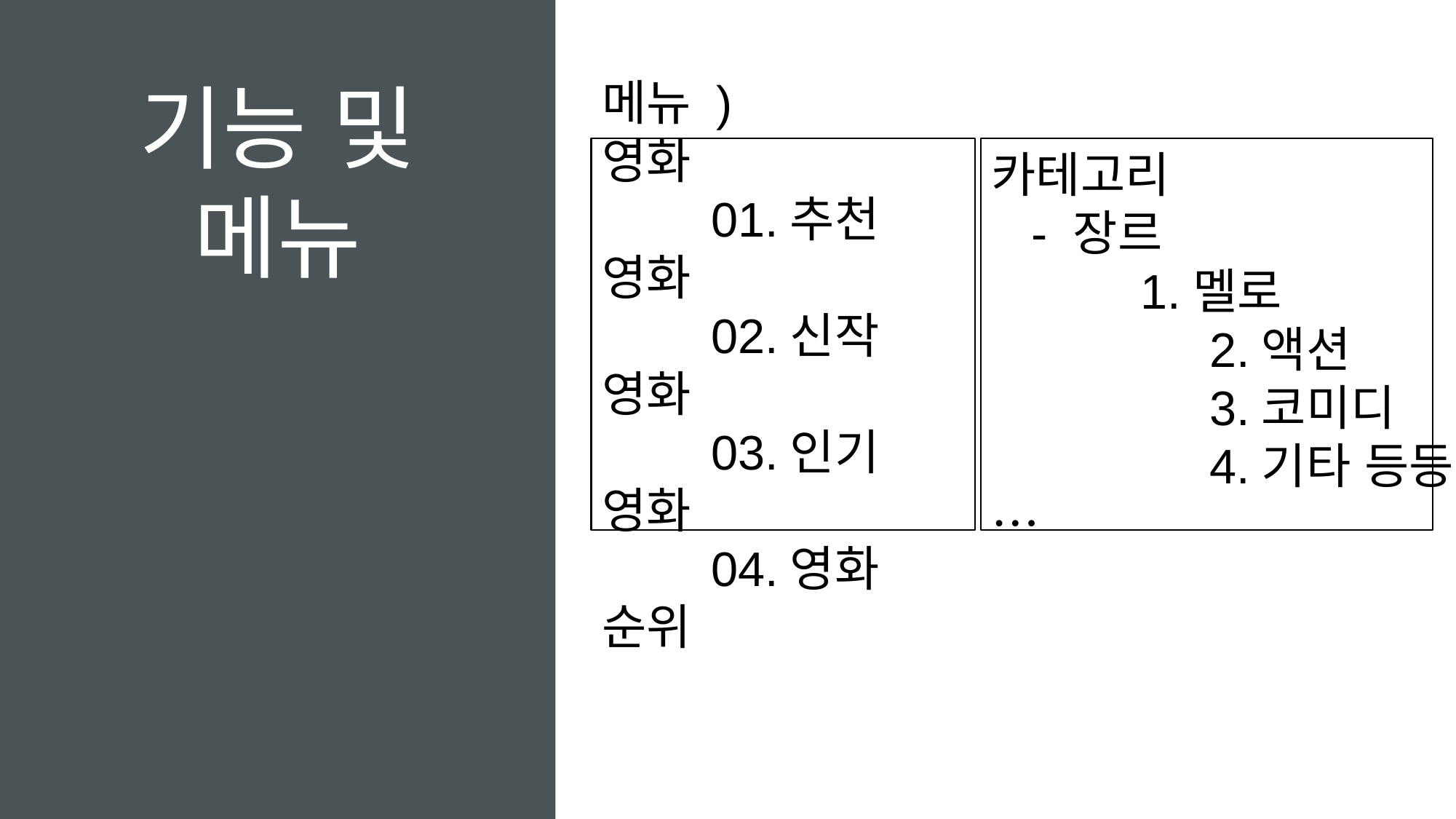

기능 및 메뉴
메뉴 )
영화
	01.추천 영화
	02.신작 영화
	03.인기 영화
	04.영화 순위

카테고리
   - 장르
	   1.멜로
		2.액션
		3.코미디
		4.기타 등등…